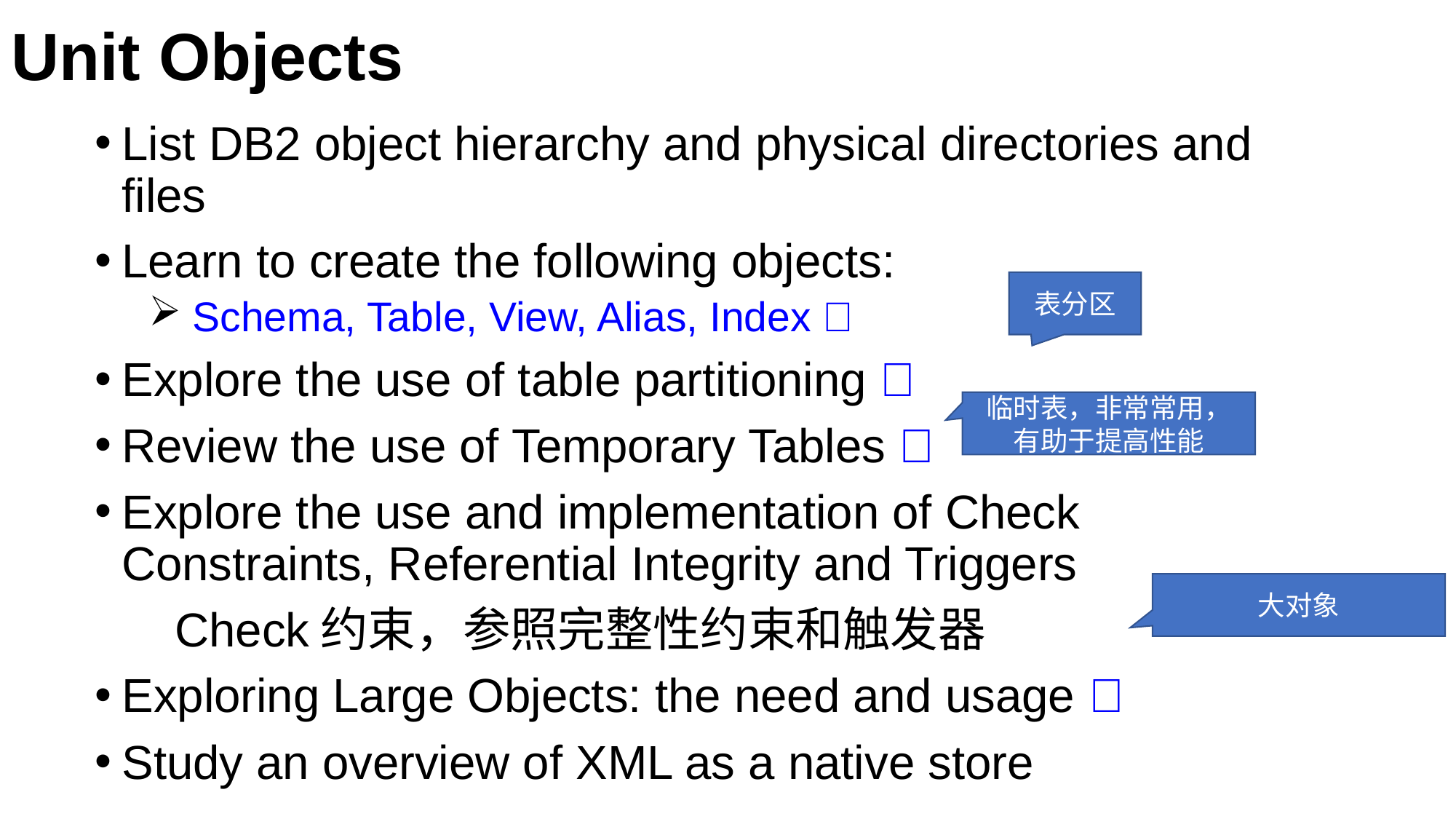

# Unit Objects
List DB2 object hierarchy and physical directories and files
Learn to create the following objects:
 Schema, Table, View, Alias, Index 􀂃
Explore the use of table partitioning 􀂃
Review the use of Temporary Tables 􀂃
Explore the use and implementation of Check Constraints, Referential Integrity and Triggers
      Check约束，参照完整性约束和触发器
Exploring Large Objects: the need and usage 􀂃
Study an overview of XML as a native store
表分区
临时表，非常常用，有助于提高性能

大对象